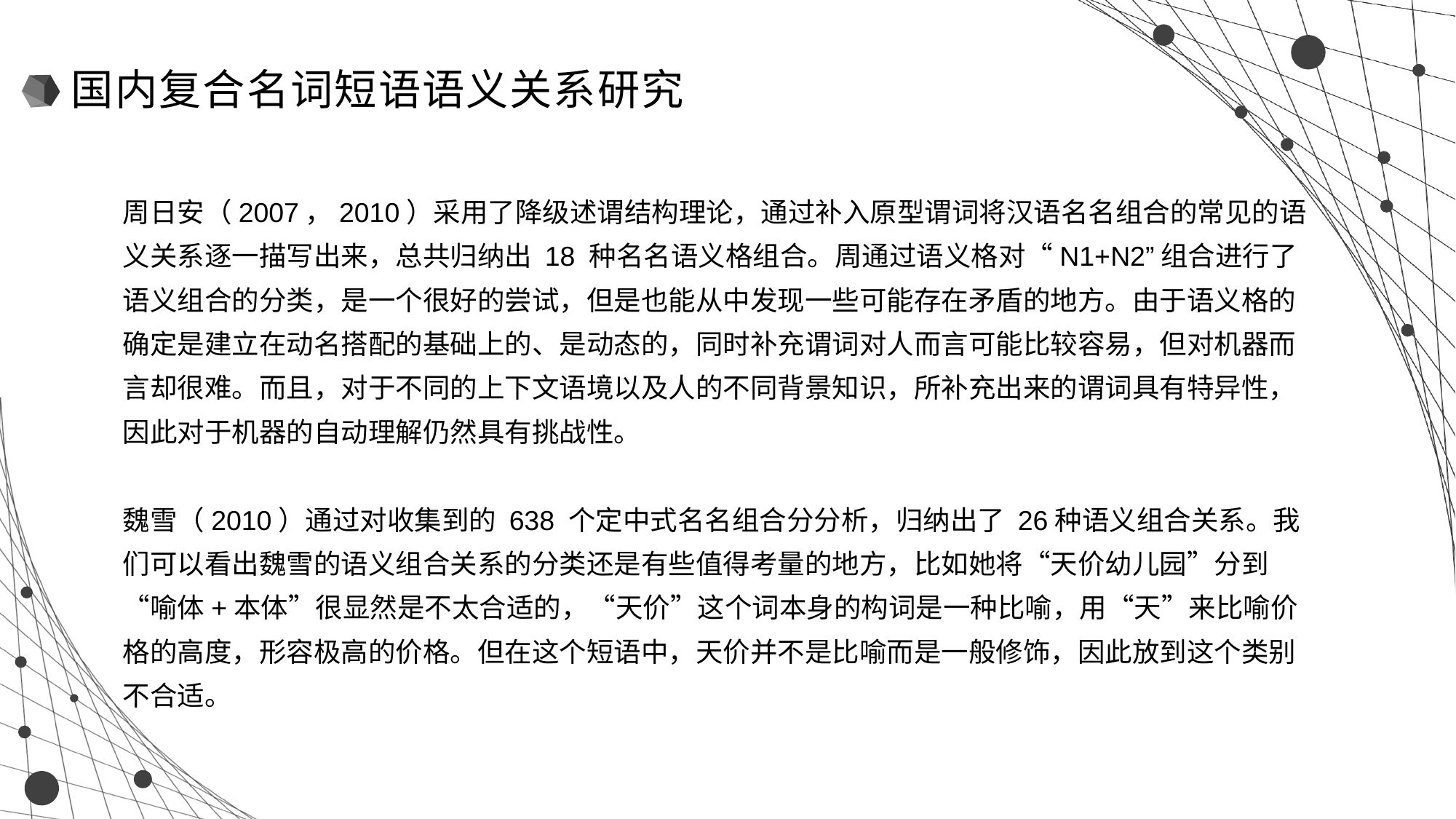

国内复合名词短语语义关系研究

周日安（2007，2010）采用了降级述谓结构理论，通过补入原型谓词将汉语名名组合的常见的语义关系逐一描写出来，总共归纳出 18 种名名语义格组合。周通过语义格对“N1+N2”组合进行了语义组合的分类，是一个很好的尝试，但是也能从中发现一些可能存在矛盾的地方。由于语义格的确定是建立在动名搭配的基础上的、是动态的，同时补充谓词对人而言可能比较容易，但对机器而言却很难。而且，对于不同的上下文语境以及人的不同背景知识，所补充出来的谓词具有特异性，因此对于机器的自动理解仍然具有挑战性。

魏雪（2010）通过对收集到的 638 个定中式名名组合分分析，归纳出了 26种语义组合关系。我们可以看出魏雪的语义组合关系的分类还是有些值得考量的地方，比如她将“天价幼儿园”分到“喻体+本体”很显然是不太合适的，“天价”这个词本身的构词是一种比喻，用“天”来比喻价格的高度，形容极高的价格。但在这个短语中，天价并不是比喻而是一般修饰，因此放到这个类别不合适。